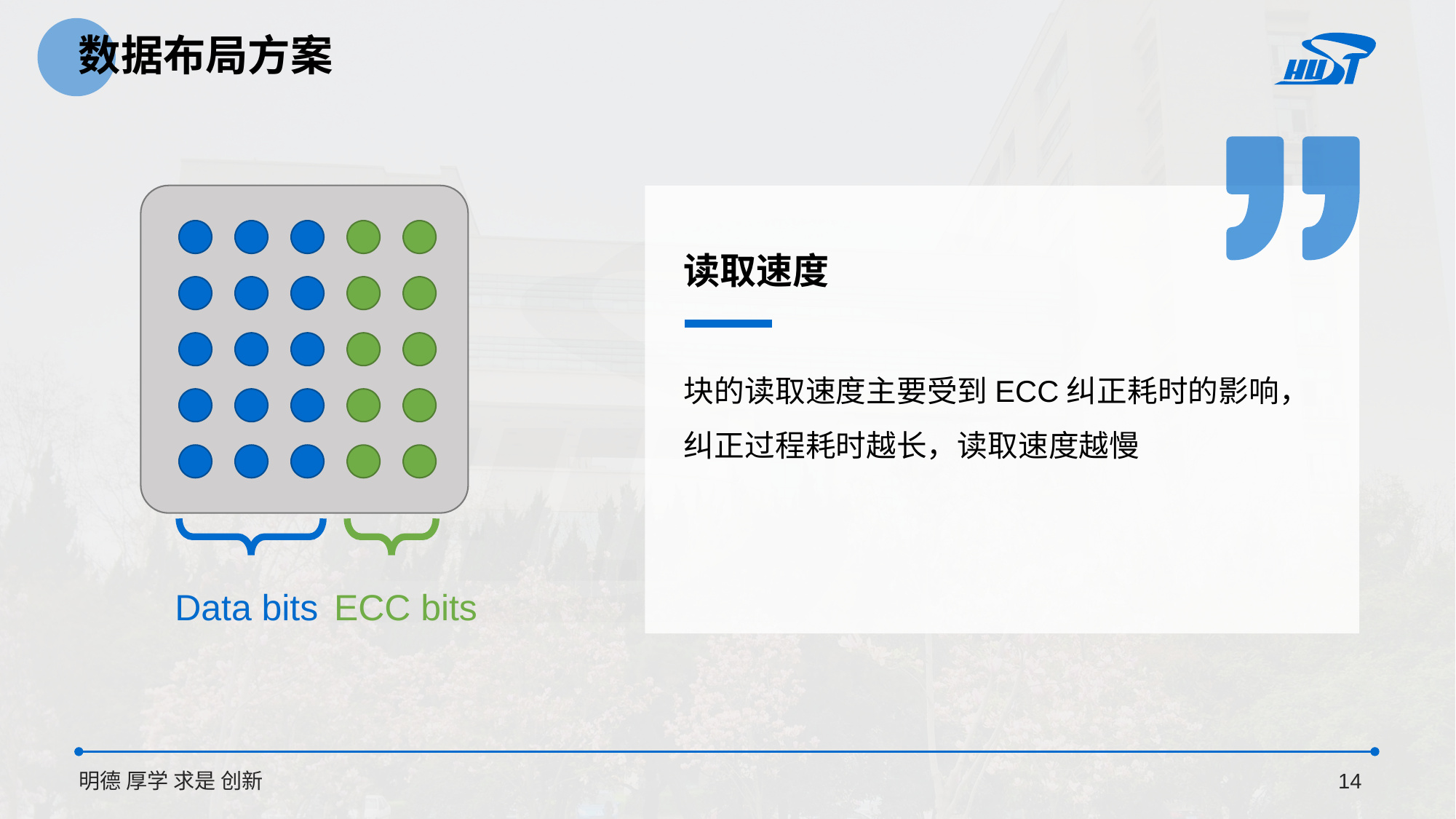

数据布局方案

Data bits
ECC bits

读取速度
块的读取速度主要受到ECC纠正耗时的影响，纠正过程耗时越长，读取速度越慢